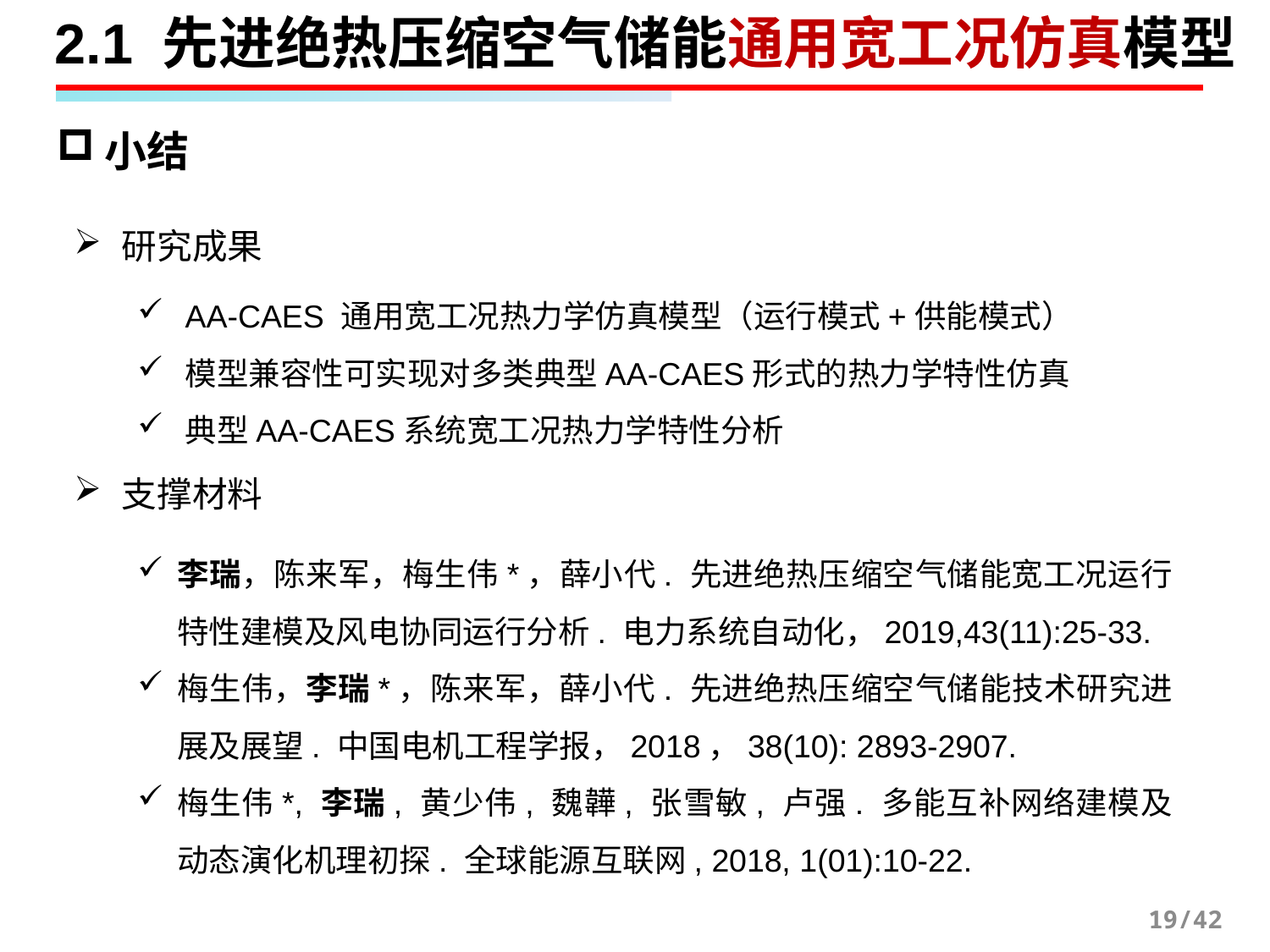

2.1 先进绝热压缩空气储能通用宽工况仿真模型

小结
研究成果
AA-CAES 通用宽工况热力学仿真模型（运行模式+供能模式）
模型兼容性可实现对多类典型AA-CAES形式的热力学特性仿真
典型AA-CAES系统宽工况热力学特性分析
支撑材料
李瑞，陈来军，梅生伟*，薛小代. 先进绝热压缩空气储能宽工况运行特性建模及风电协同运行分析. 电力系统自动化，2019,43(11):25-33.
梅生伟，李瑞*，陈来军，薛小代. 先进绝热压缩空气储能技术研究进展及展望. 中国电机工程学报，2018，38(10): 2893-2907.
梅生伟*, 李瑞, 黄少伟, 魏韡, 张雪敏, 卢强. 多能互补网络建模及动态演化机理初探. 全球能源互联网, 2018, 1(01):10-22.
19/42